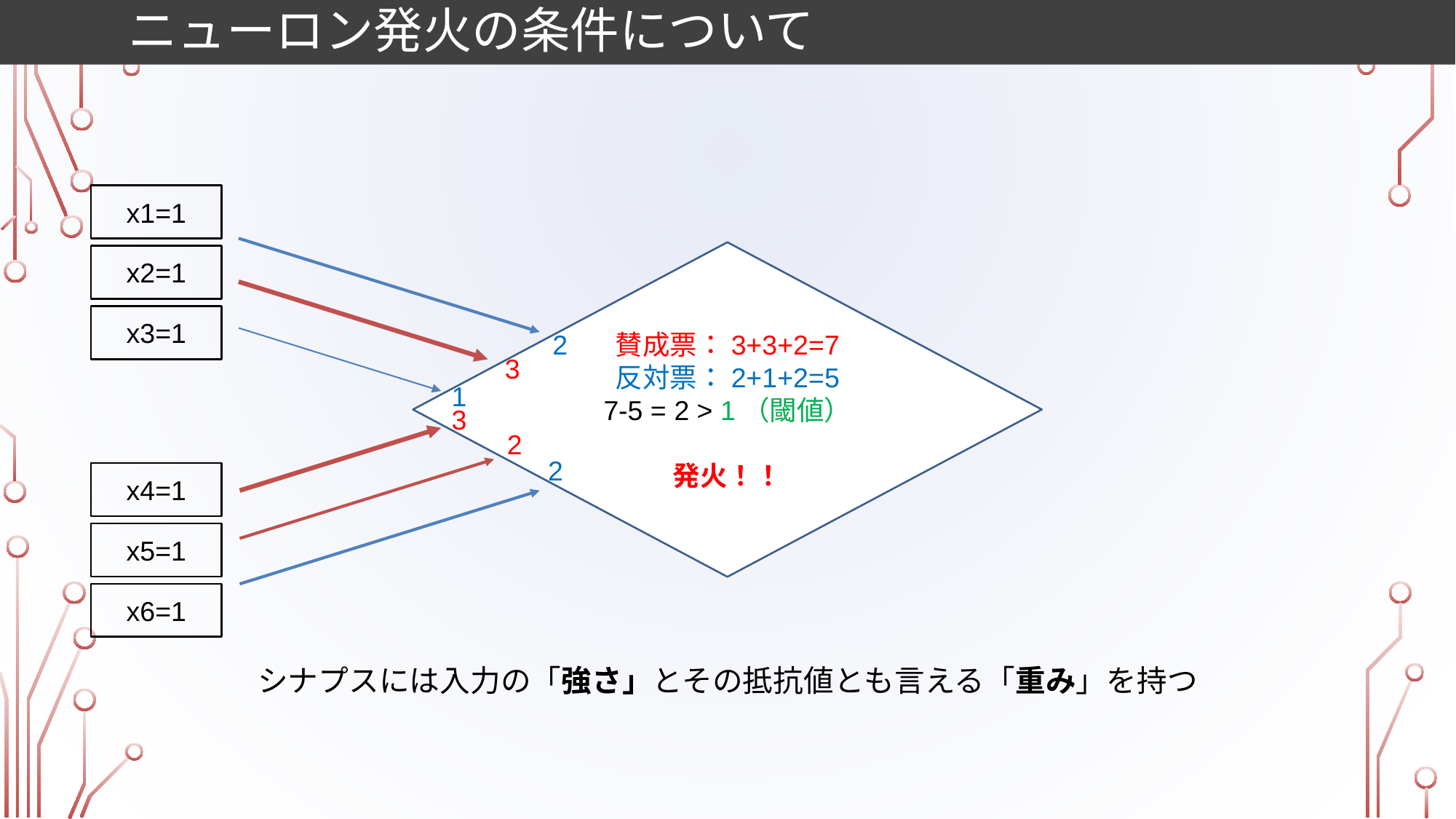

# ニューロン発火の条件について
x1=1
賛成票：3+3+2=7
反対票：2+1+2=5
7-5 = 2 > 1（閾値）

発火！！
x2=1
x3=1
2
3
1
3
2
2
x4=1
x5=1
x6=1
シナプスには入力の「強さ」とその抵抗値とも言える「重み」を持つ